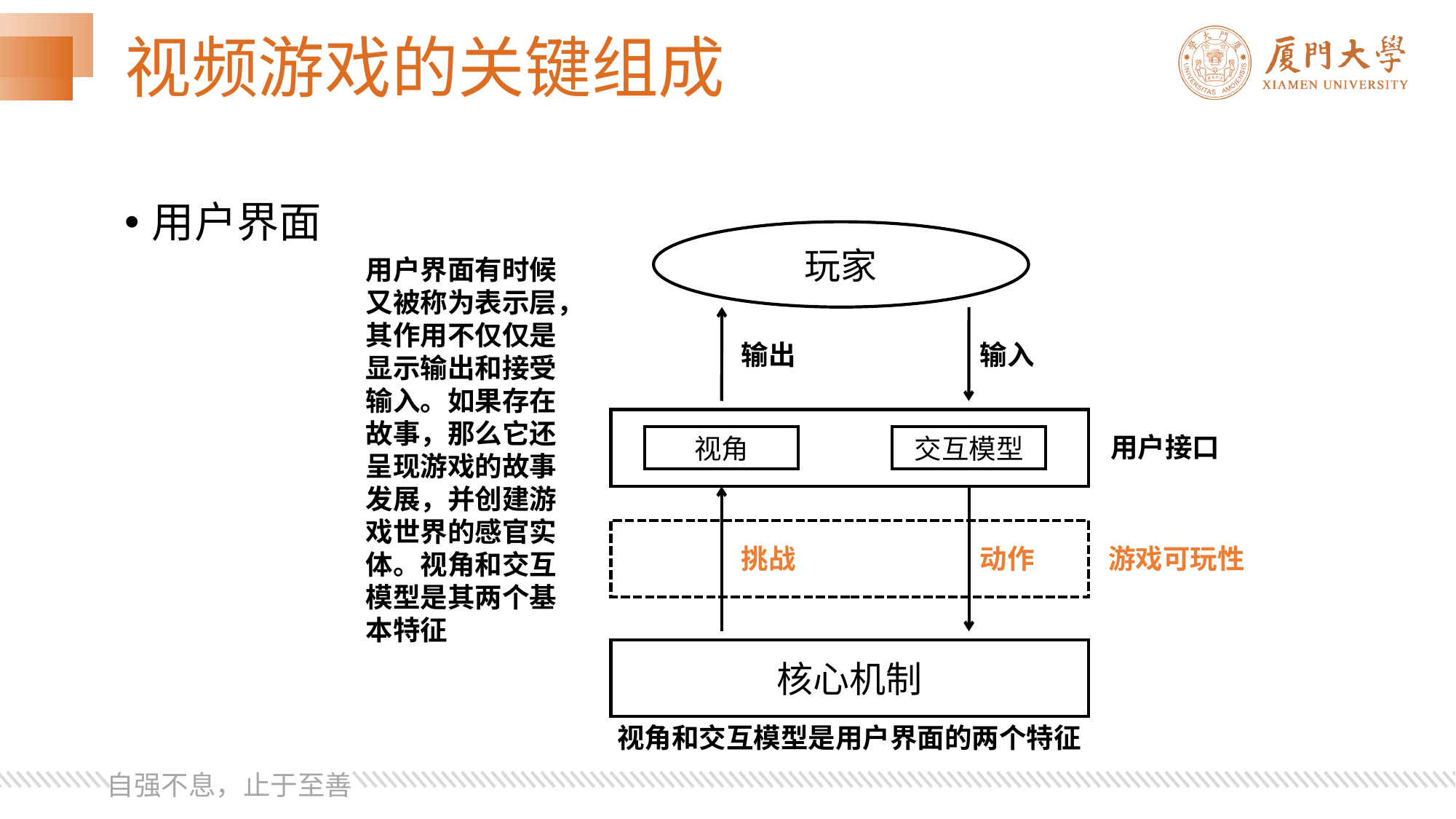

# 视频游戏的关键组成
用户界面

玩家
用户界面有时候又被称为表示层，其作用不仅仅是显示输出和接受输入。如果存在故事，那么它还呈现游戏的故事发展，并创建游戏世界的感官实体。视角和交互模型是其两个基本特征
输出
输入

用户接口
视角
交互模型

挑战
动作
游戏可玩性
核心机制
视角和交互模型是用户界面的两个特征